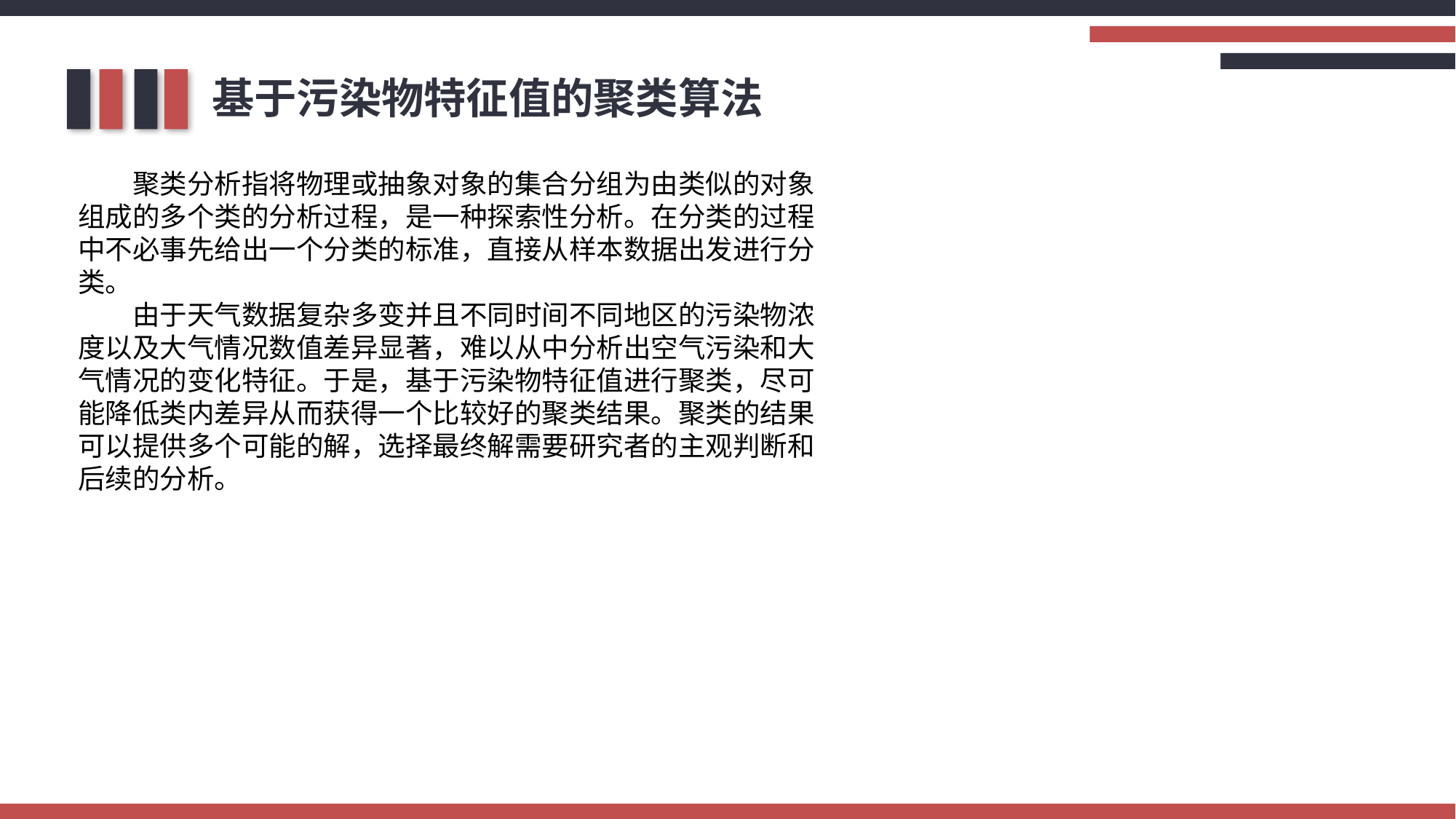

基于污染物特征值的聚类算法

聚类分析指将物理或抽象对象的集合分组为由类似的对象组成的多个类的分析过程，是一种探索性分析。在分类的过程中不必事先给出一个分类的标准，直接从样本数据出发进行分类。
由于天气数据复杂多变并且不同时间不同地区的污染物浓度以及大气情况数值差异显著，难以从中分析出空气污染和大气情况的变化特征。于是，基于污染物特征值进行聚类，尽可能降低类内差异从而获得一个比较好的聚类结果。聚类的结果可以提供多个可能的解，选择最终解需要研究者的主观判断和后续的分析。
自我评价
工作成果
项目
经验
技能
证书
工作
经历